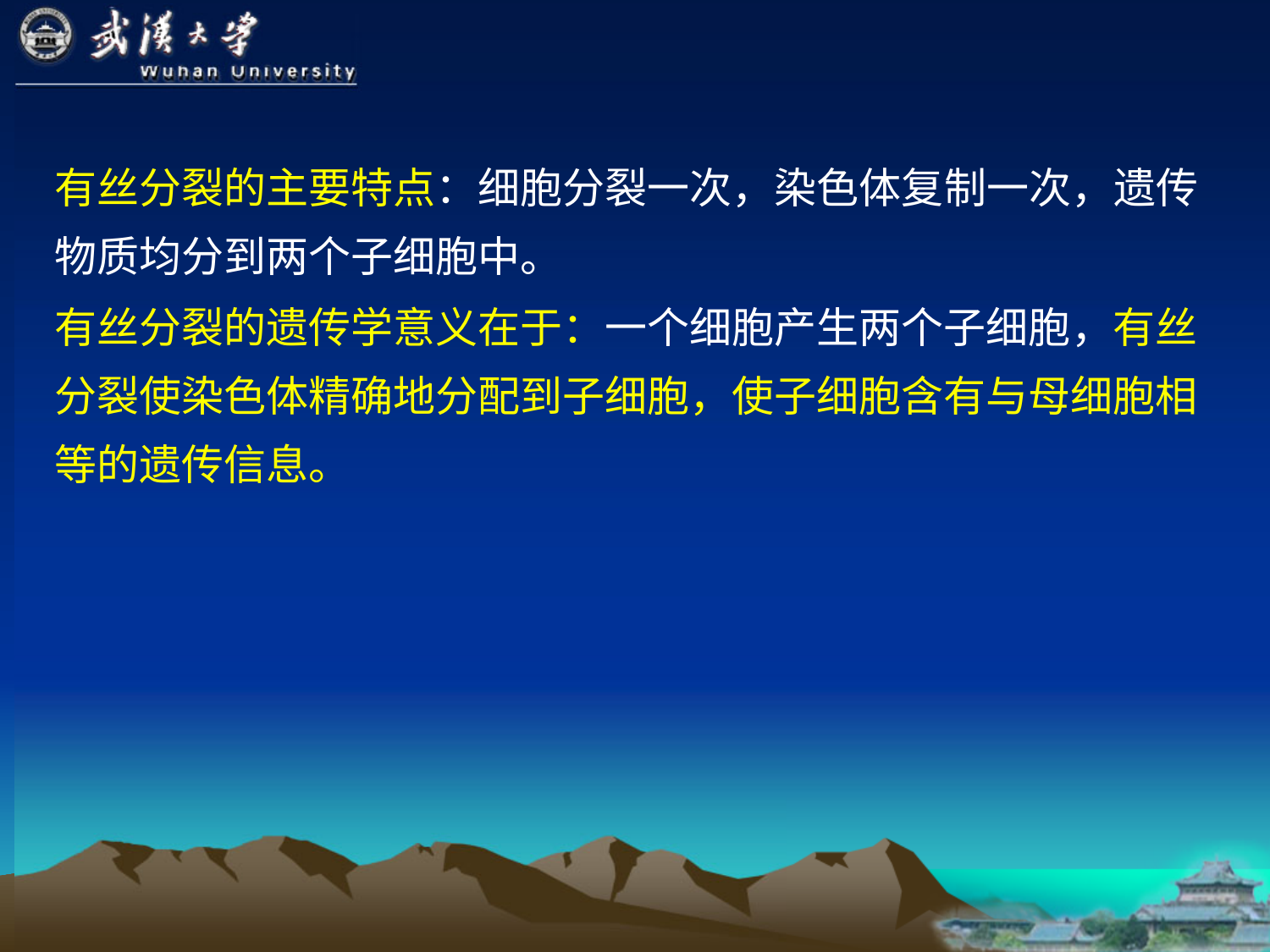

有丝分裂的主要特点：细胞分裂一次，染色体复制一次，遗传物质均分到两个子细胞中。
有丝分裂的遗传学意义在于：一个细胞产生两个子细胞，有丝分裂使染色体精确地分配到子细胞，使子细胞含有与母细胞相等的遗传信息。